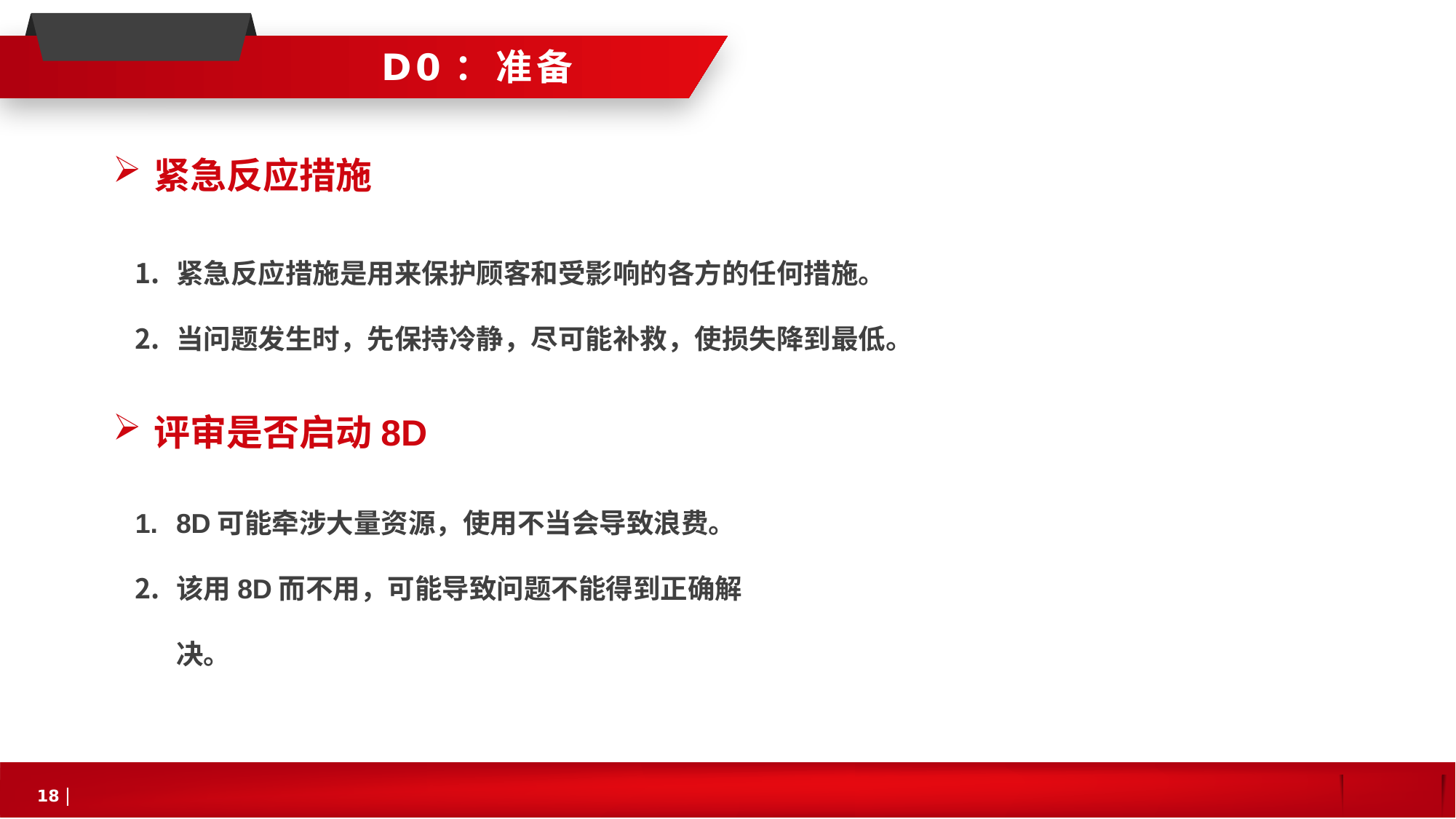

D0：准备
紧急反应措施
紧急反应措施是用来保护顾客和受影响的各方的任何措施。
当问题发生时，先保持冷静，尽可能补救，使损失降到最低。
评审是否启动8D
8D可能牵涉大量资源，使用不当会导致浪费。
该用8D而不用，可能导致问题不能得到正确解决。